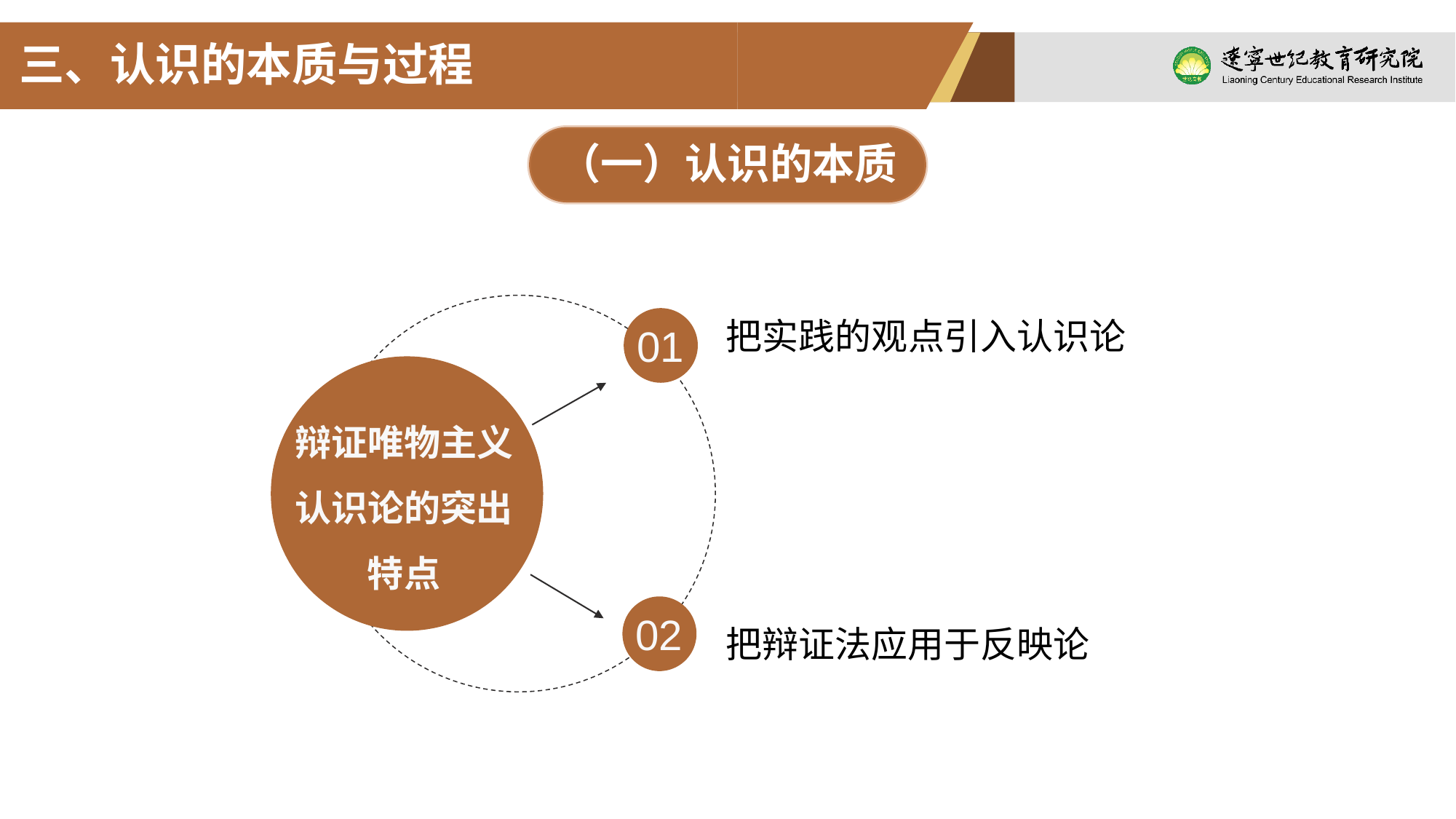

三、认识的本质与过程
（一）认识的本质

辩证唯物主义认识论的突出特点

01
把实践的观点引入认识论

02
把辩证法应用于反映论